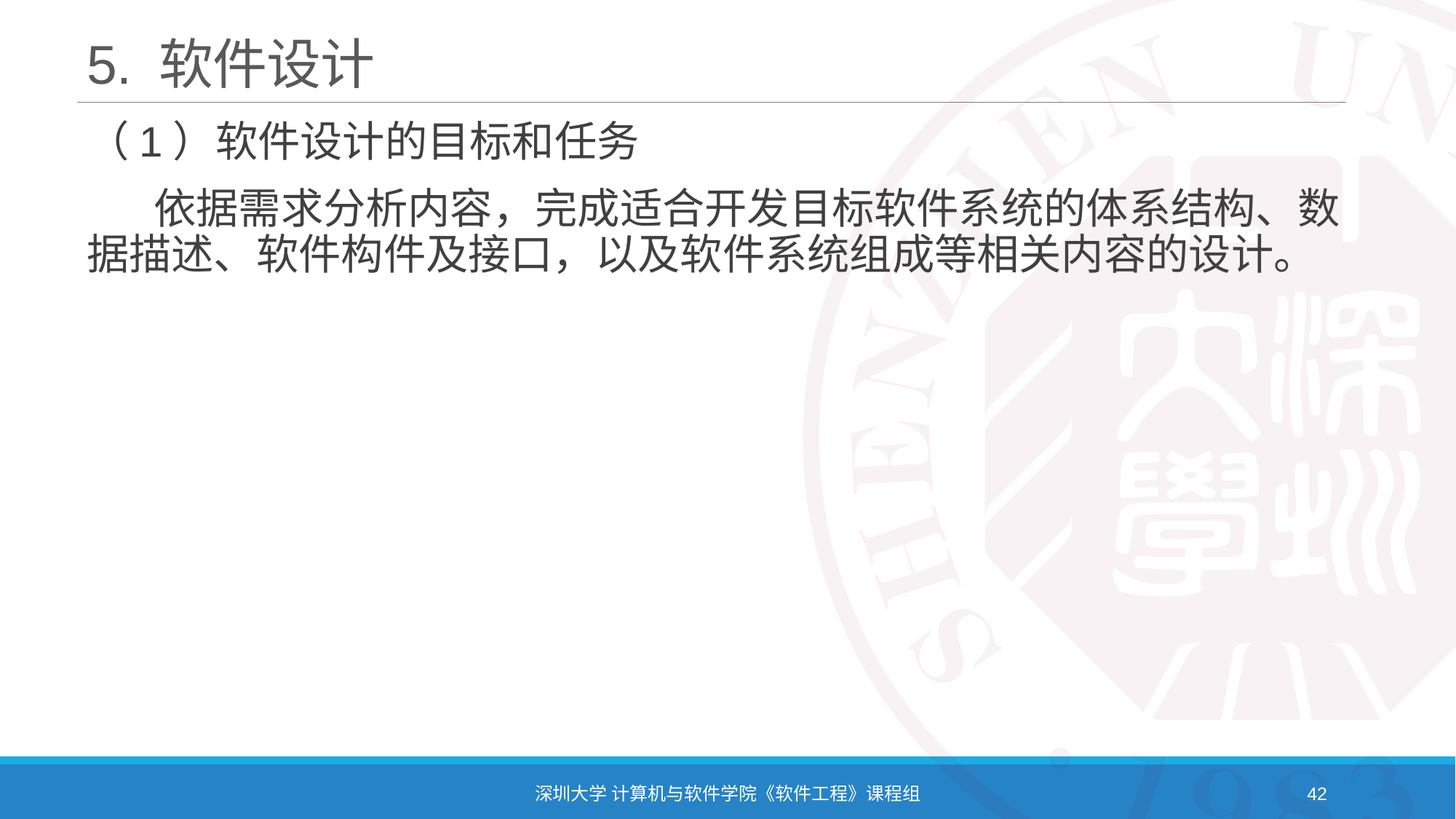

# 5. 软件设计
（1）软件设计的目标和任务
      依据需求分析内容，完成适合开发目标软件系统的体系结构、数据描述、软件构件及接口，以及软件系统组成等相关内容的设计。

深圳大学 计算机与软件学院《软件工程》课程组
42